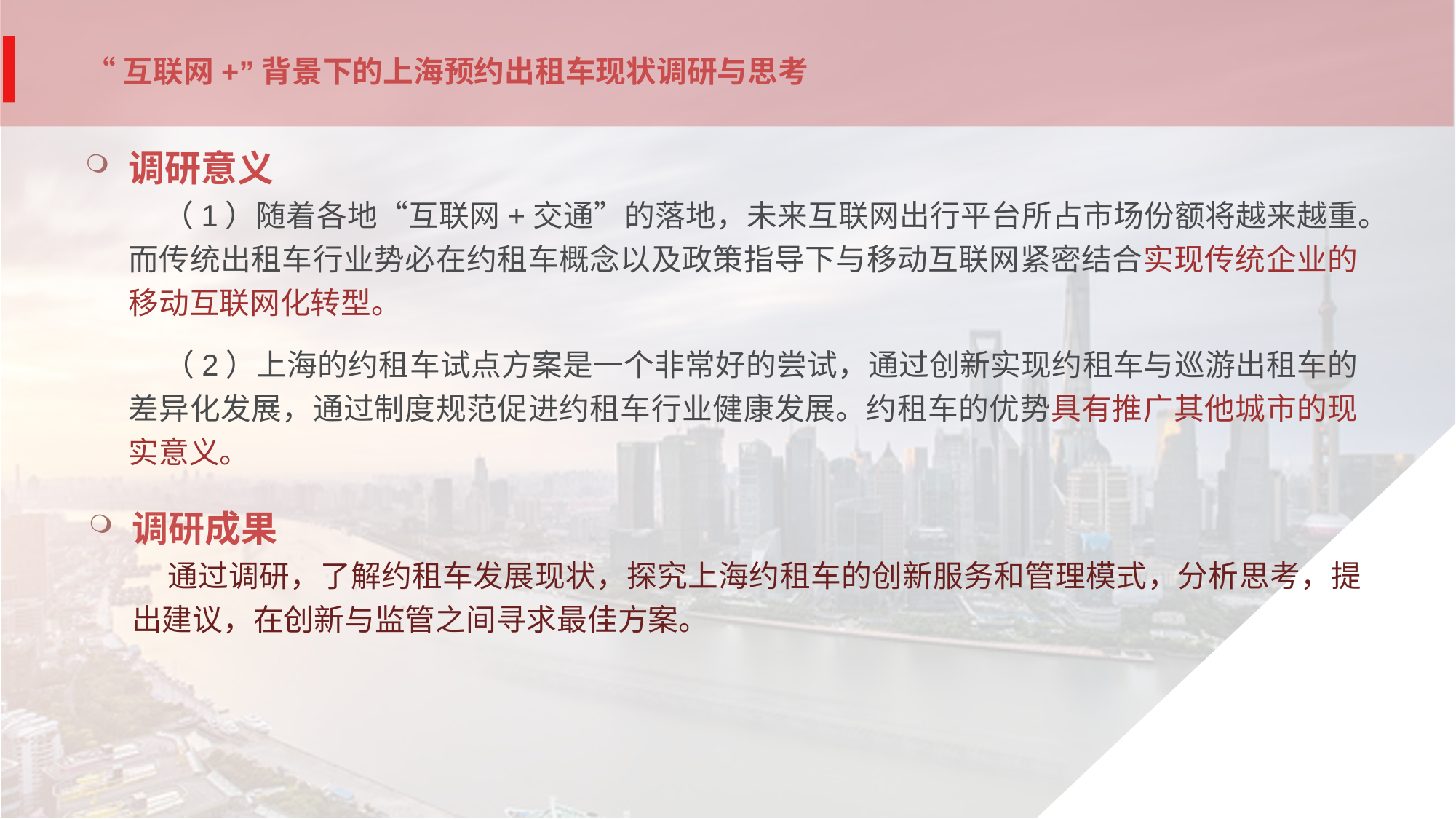

# “互联网+”背景下的上海预约出租车现状调研与思考
调研意义
    （1）随着各地“互联网+交通”的落地，未来互联网出行平台所占市场份额将越来越重。而传统出租车行业势必在约租车概念以及政策指导下与移动互联网紧密结合实现传统企业的移动互联网化转型。
    （2）上海的约租车试点方案是一个非常好的尝试，通过创新实现约租车与巡游出租车的差异化发展，通过制度规范促进约租车行业健康发展。约租车的优势具有推广其他城市的现实意义。
调研成果
    通过调研，了解约租车发展现状，探究上海约租车的创新服务和管理模式，分析思考，提出建议，在创新与监管之间寻求最佳方案。